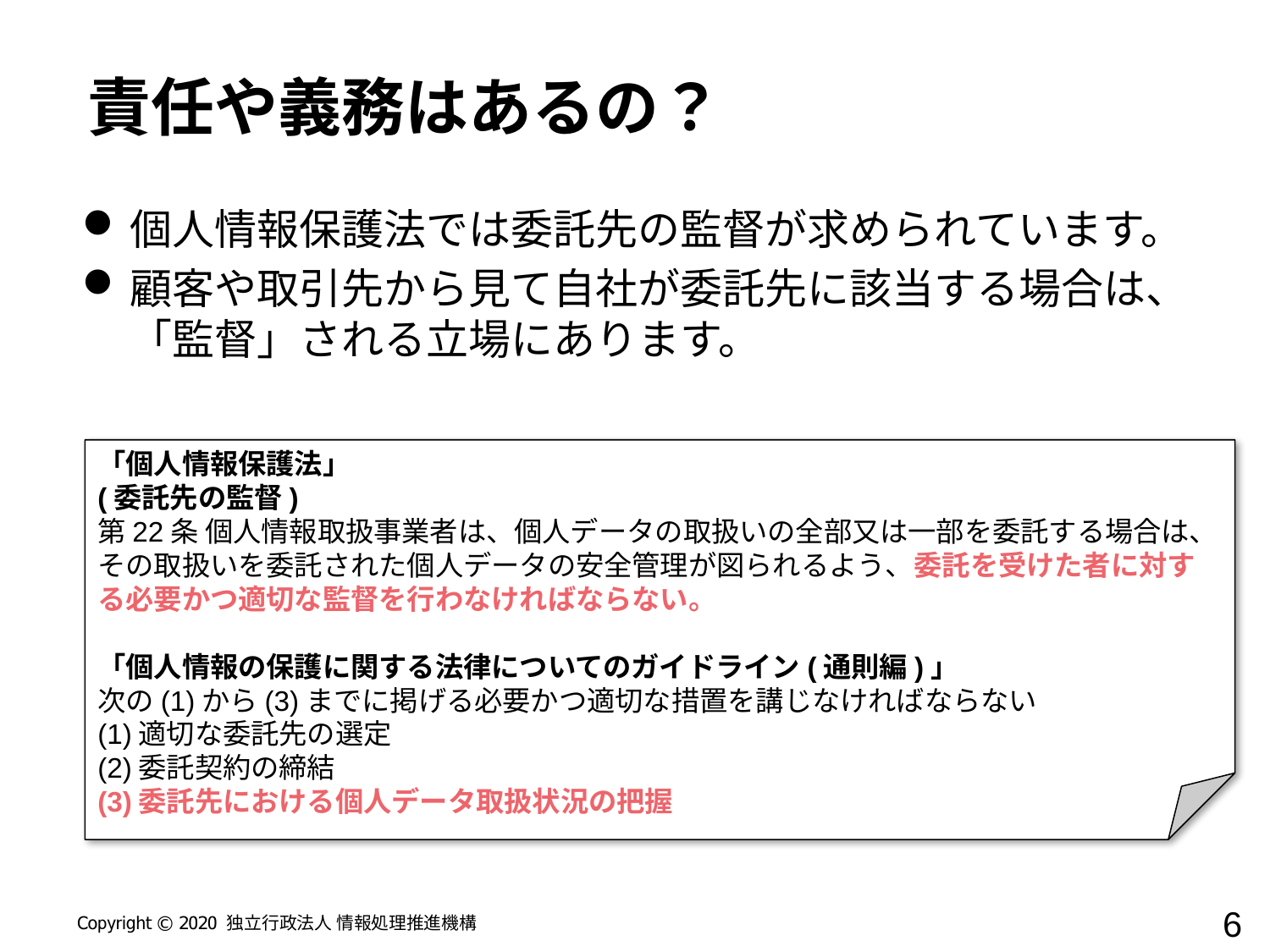

# 責任や義務はあるの？
個人情報保護法では委託先の監督が求められています。
顧客や取引先から見て自社が委託先に該当する場合は、「監督」される立場にあります。

「個人情報保護法」
(委託先の監督)
第22条 個人情報取扱事業者は、個人データの取扱いの全部又は一部を委託する場合は、その取扱いを委託された個人データの安全管理が図られるよう、委託を受けた者に対する必要かつ適切な監督を行わなければならない。

「個人情報の保護に関する法律についてのガイドライン(通則編)」
次の(1)から(3)までに掲げる必要かつ適切な措置を講じなければならない
(1)適切な委託先の選定
(2)委託契約の締結
(3)委託先における個人データ取扱状況の把握